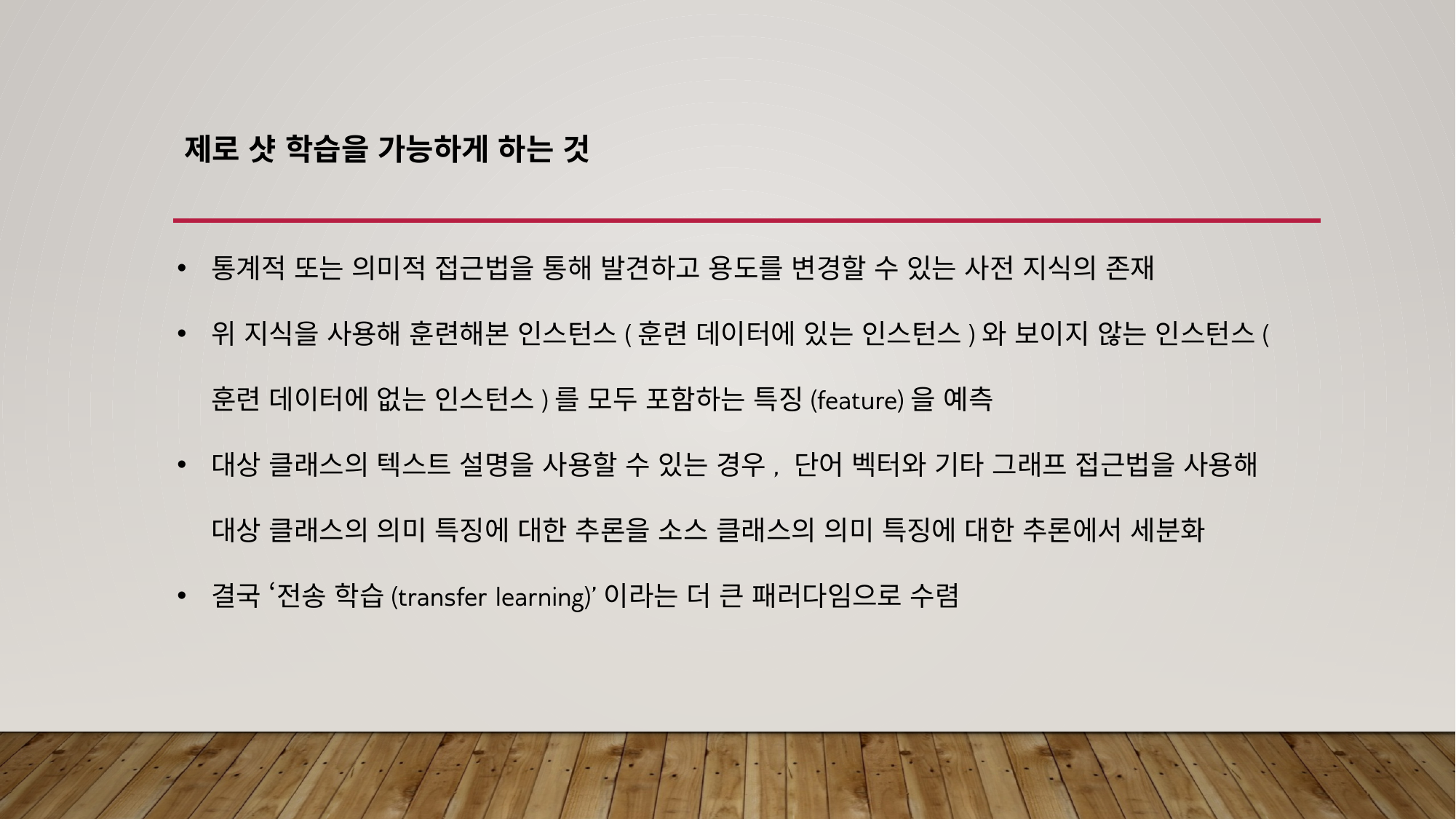

# 제로 샷 학습을 가능하게 하는 것
통계적 또는 의미적 접근법을 통해 발견하고 용도를 변경할 수 있는 사전 지식의 존재
위 지식을 사용해 훈련해본 인스턴스(훈련 데이터에 있는 인스턴스)와 보이지 않는 인스턴스(훈련 데이터에 없는 인스턴스)를 모두 포함하는 특징(feature)을 예측
대상 클래스의 텍스트 설명을 사용할 수 있는 경우, 단어 벡터와 기타 그래프 접근법을 사용해 대상 클래스의 의미 특징에 대한 추론을 소스 클래스의 의미 특징에 대한 추론에서 세분화
결국 ‘전송 학습(transfer learning)’이라는 더 큰 패러다임으로 수렴